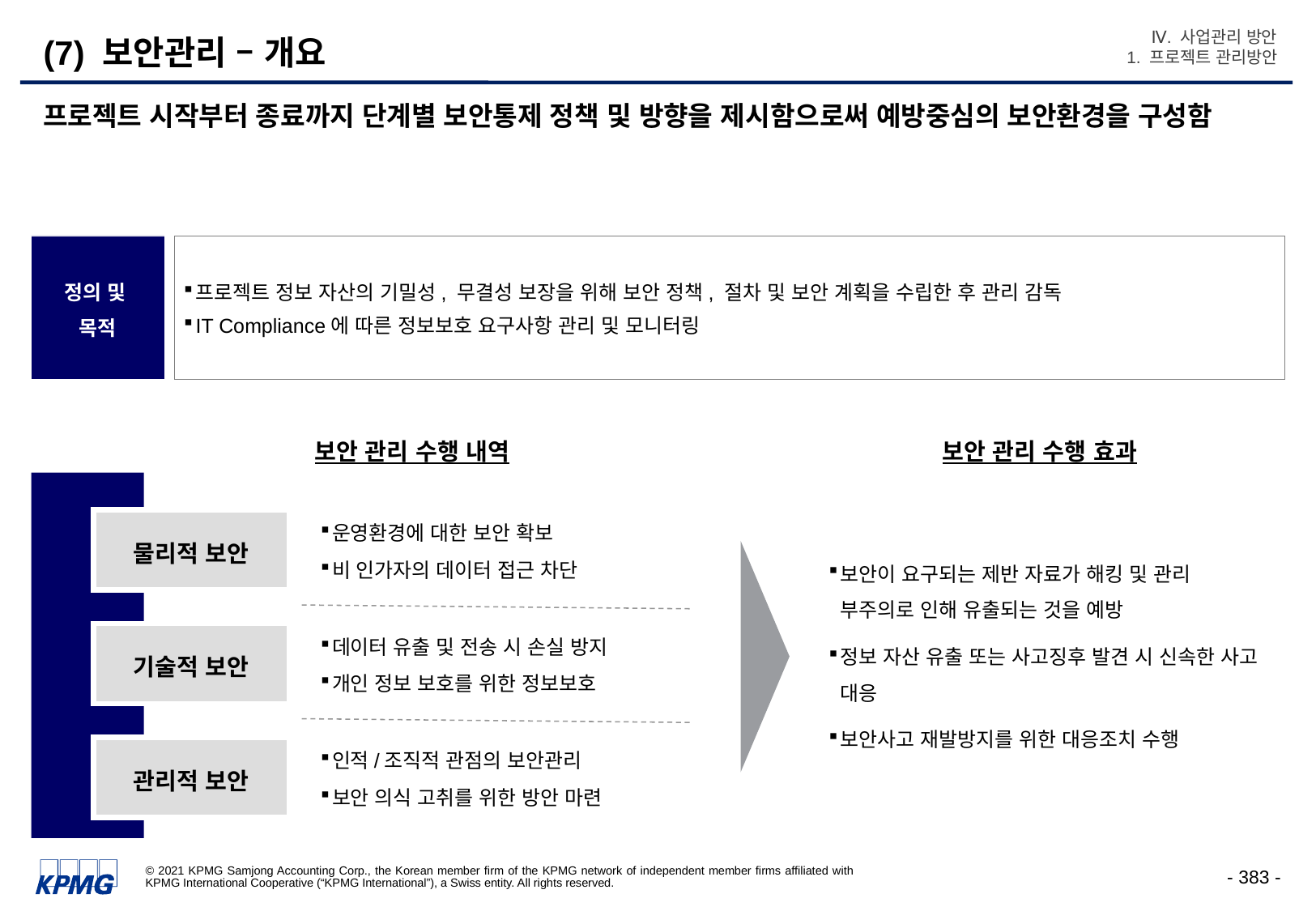

Ⅳ. 사업관리 방안
1. 프로젝트 관리방안
# (7) 보안관리 – 개요
프로젝트 시작부터 종료까지 단계별 보안통제 정책 및 방향을 제시함으로써 예방중심의 보안환경을 구성함
정의 및
목적
프로젝트 정보 자산의 기밀성, 무결성 보장을 위해 보안 정책, 절차 및 보안 계획을 수립한 후 관리 감독
IT Compliance에 따른 정보보호 요구사항 관리 및 모니터링
보안 관리 수행 내역
보안 관리 수행 효과
보안이 요구되는 제반 자료가 해킹 및 관리 부주의로 인해 유출되는 것을 예방
정보 자산 유출 또는 사고징후 발견 시 신속한 사고 대응
보안사고 재발방지를 위한 대응조치 수행

물리적 보안
운영환경에 대한 보안 확보
비 인가자의 데이터 접근 차단

기술적 보안
데이터 유출 및 전송 시 손실 방지
개인 정보 보호를 위한 정보보호

관리적 보안
인적/조직적 관점의 보안관리
보안 의식 고취를 위한 방안 마련